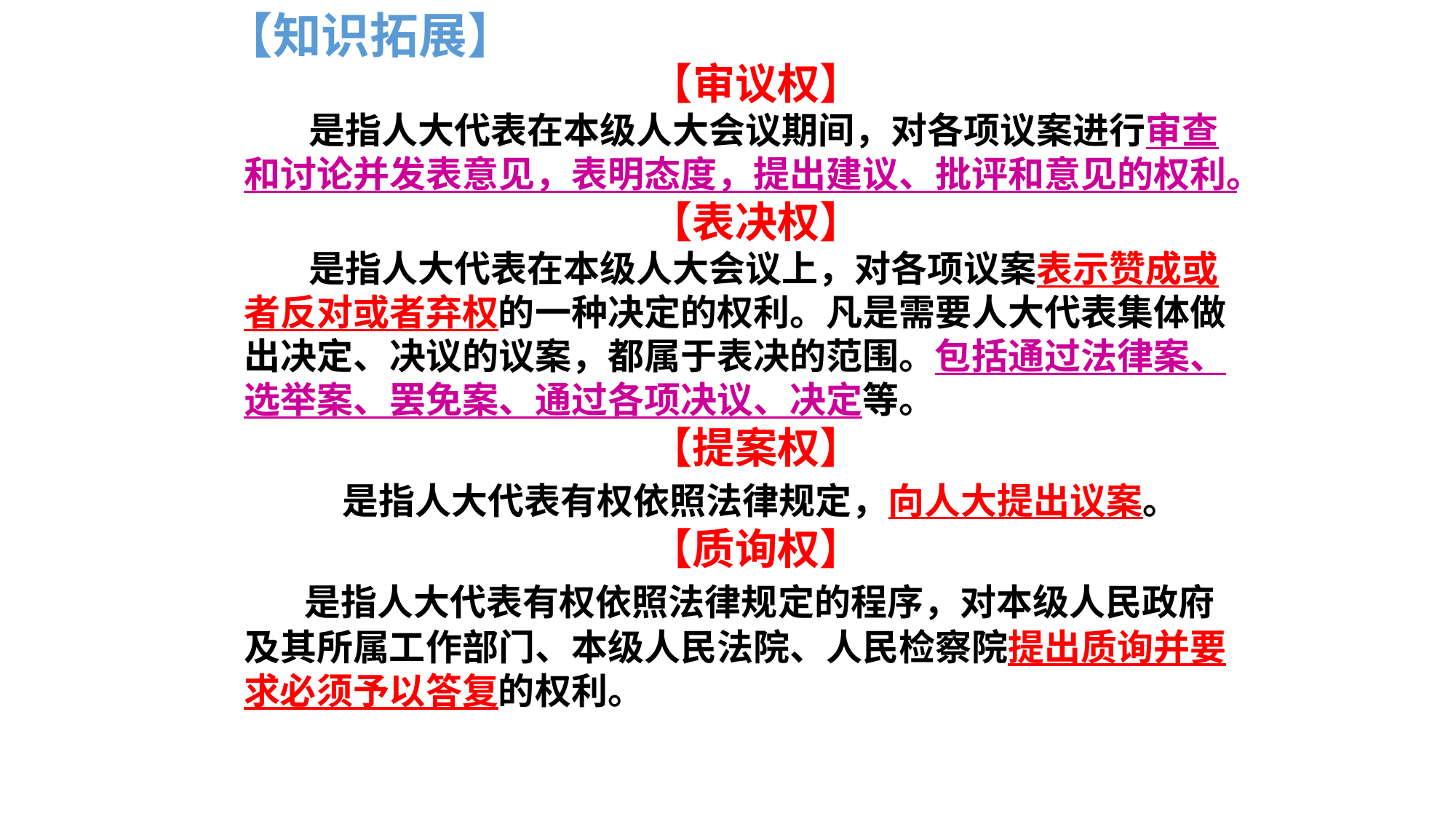

【知识拓展】
【审议权】
   是指人大代表在本级人大会议期间，对各项议案进行审查和讨论并发表意见，表明态度，提出建议、批评和意见的权利。
【表决权】
   是指人大代表在本级人大会议上，对各项议案表示赞成或者反对或者弃权的一种决定的权利。凡是需要人大代表集体做出决定、决议的议案，都属于表决的范围。包括通过法律案、选举案、罢免案、通过各项决议、决定等。
【提案权】
      是指人大代表有权依照法律规定，向人大提出议案。
【质询权】
  是指人大代表有权依照法律规定的程序，对本级人民政府及其所属工作部门、本级人民法院、人民检察院提出质询并要求必须予以答复的权利。